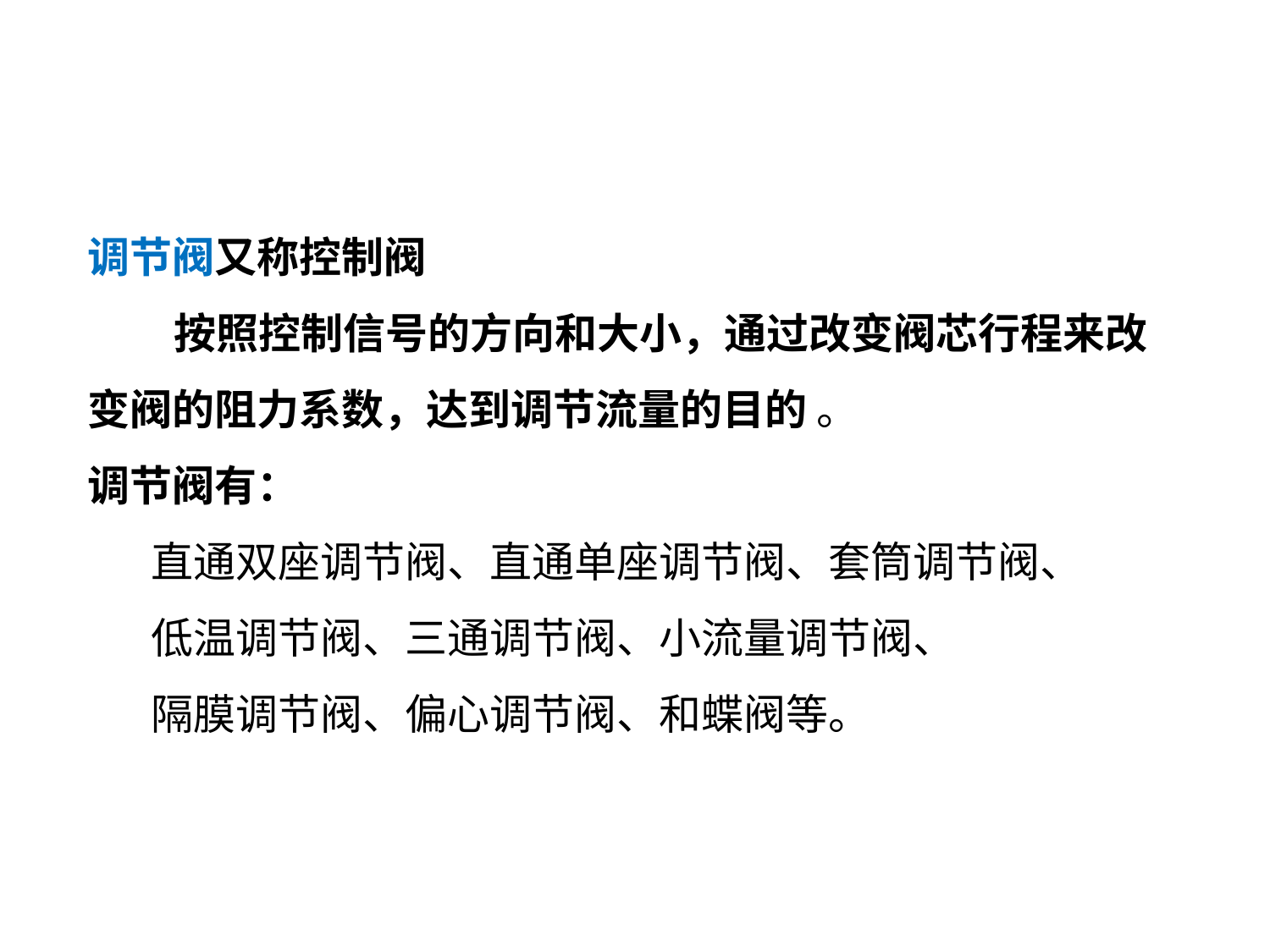

调节阀又称控制阀
        按照控制信号的方向和大小，通过改变阀芯行程来改变阀的阻力系数，达到调节流量的目的 。
调节阀有：
直通双座调节阀、直通单座调节阀、套筒调节阀、
低温调节阀、三通调节阀、小流量调节阀、
隔膜调节阀、偏心调节阀、和蝶阀等。